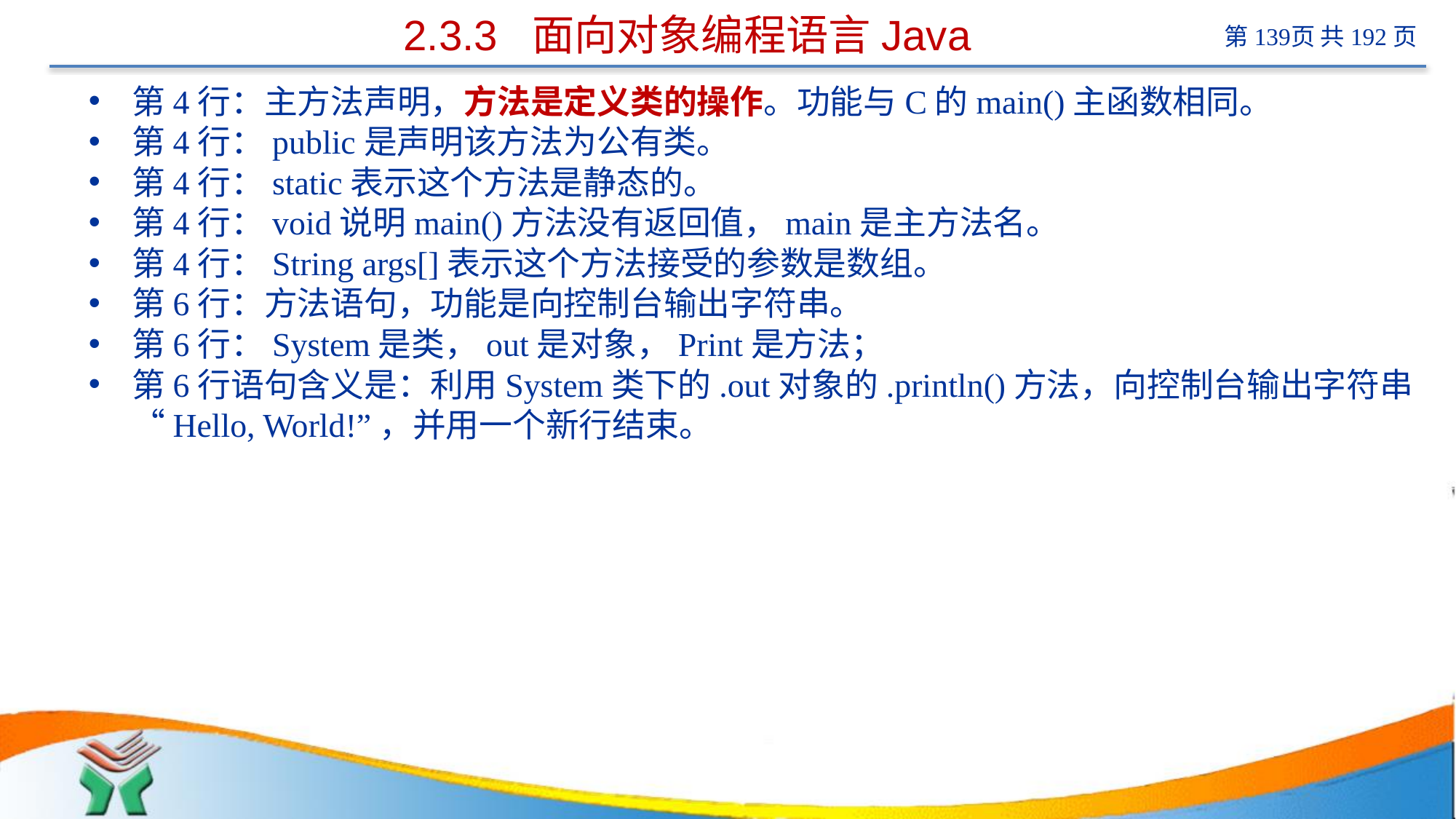

# 2.3.3  面向对象编程语言Java
第4行：主方法声明，方法是定义类的操作。功能与C的main()主函数相同。
第4行：public是声明该方法为公有类。
第4行：static表示这个方法是静态的。
第4行：void说明main()方法没有返回值，main是主方法名。
第4行：String args[]表示这个方法接受的参数是数组。
第6行：方法语句，功能是向控制台输出字符串。
第6行：System是类，out是对象，Print是方法；
第6行语句含义是：利用System类下的.out对象的.println()方法，向控制台输出字符串“Hello, World!”，并用一个新行结束。